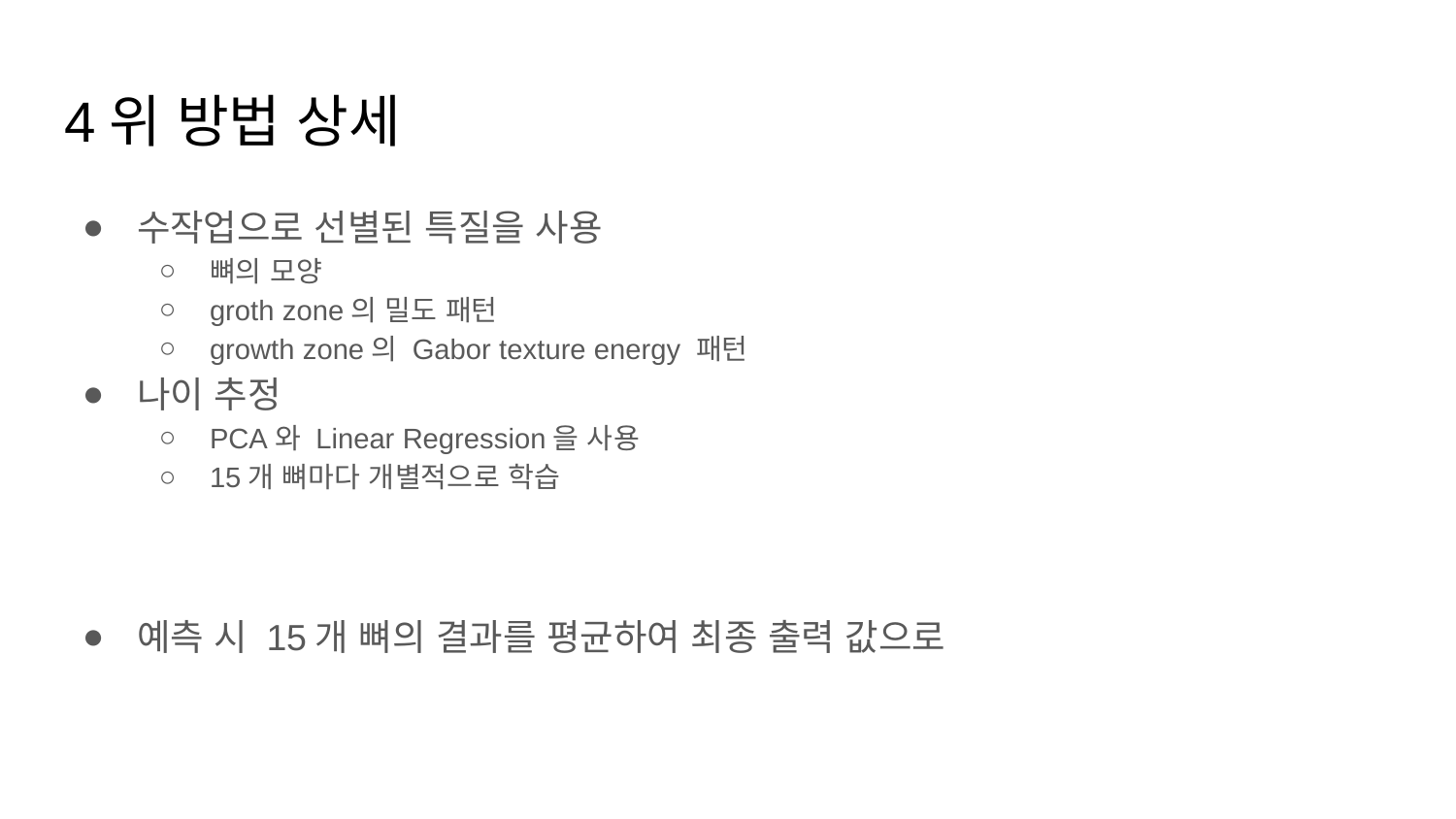

# 4위 방법 상세
수작업으로 선별된 특질을 사용
뼈의 모양
groth zone의 밀도 패턴
growth zone의 Gabor texture energy 패턴
나이 추정
PCA와 Linear Regression을 사용
15개 뼈마다 개별적으로 학습

예측 시 15개 뼈의 결과를 평균하여 최종 출력 값으로